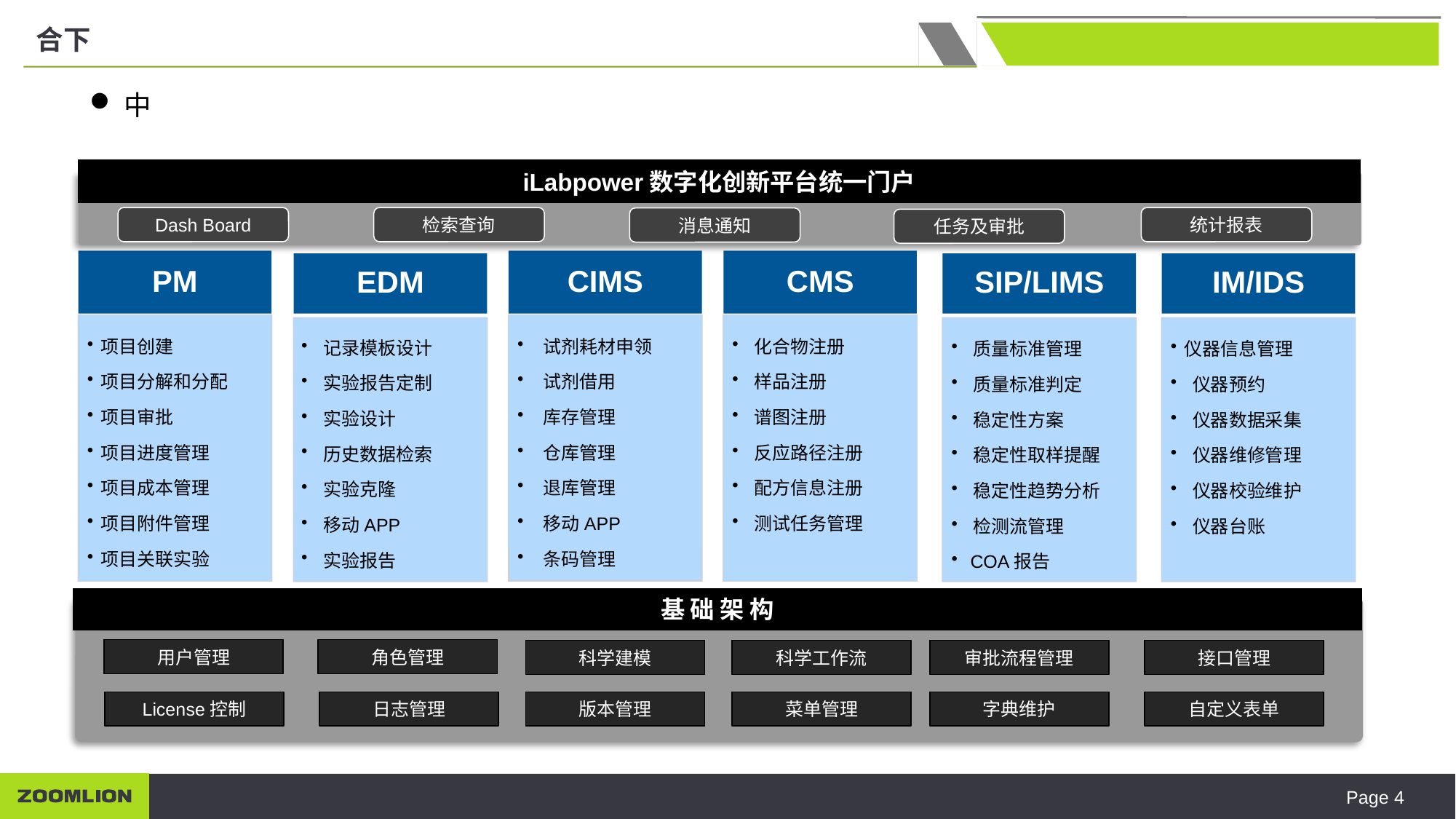

合下
中
iLabpower数字化创新平台统一门户
BIOVIA Foundation 基础IT架构平台
Dash Board
检索查询
统计报表
消息通知
任务及审批

PM

CIMS

CMS

EDM

SIP/LIMS

IM/IDS

项目创建
项目分解和分配
项目审批
项目进度管理
项目成本管理
项目附件管理
项目关联实验

  试剂耗材申领
  试剂借用
  库存管理
  仓库管理
  退库管理
  移动APP
  条码管理

 化合物注册
 样品注册
 谱图注册
 反应路径注册
 配方信息注册
 测试任务管理

 记录模板设计
 实验报告定制
 实验设计
 历史数据检索
 实验克隆
 移动APP
 实验报告

 质量标准管理
 质量标准判定
 稳定性方案
 稳定性取样提醒
 稳定性趋势分析
 检测流管理
 COA报告

仪器信息管理
 仪器预约
 仪器数据采集
 仪器维修管理
 仪器校验维护
 仪器台账
基 础 架 构
BIOVIA Foundation 基础IT架构平台
用户管理
角色管理
科学建模
科学工作流
审批流程管理
接口管理
License控制
日志管理
版本管理
菜单管理
字典维护
自定义表单
Page 4